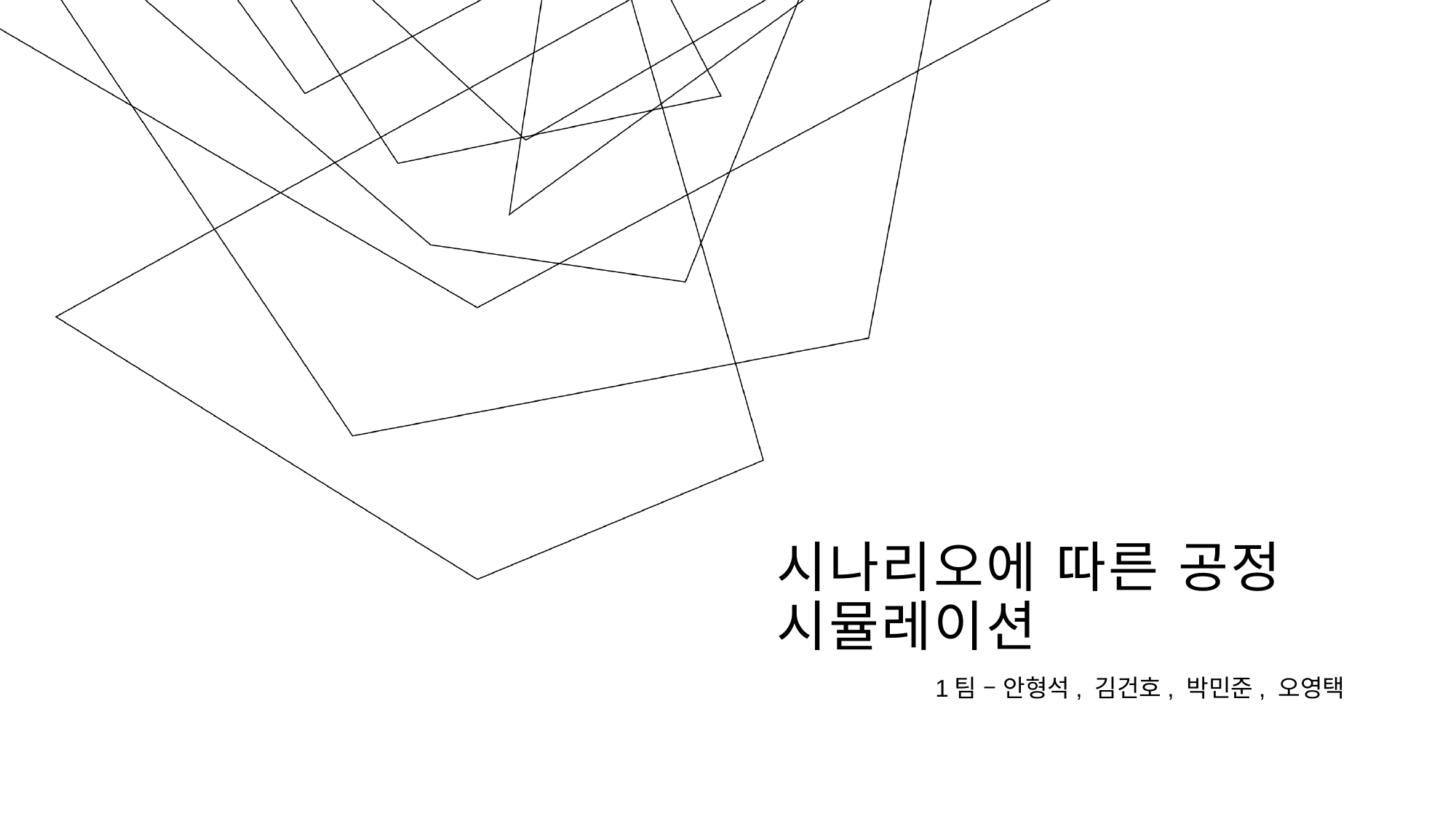

# 시나리오에 따른 공정 시뮬레이션
1팀 – 안형석, 김건호, 박민준, 오영택